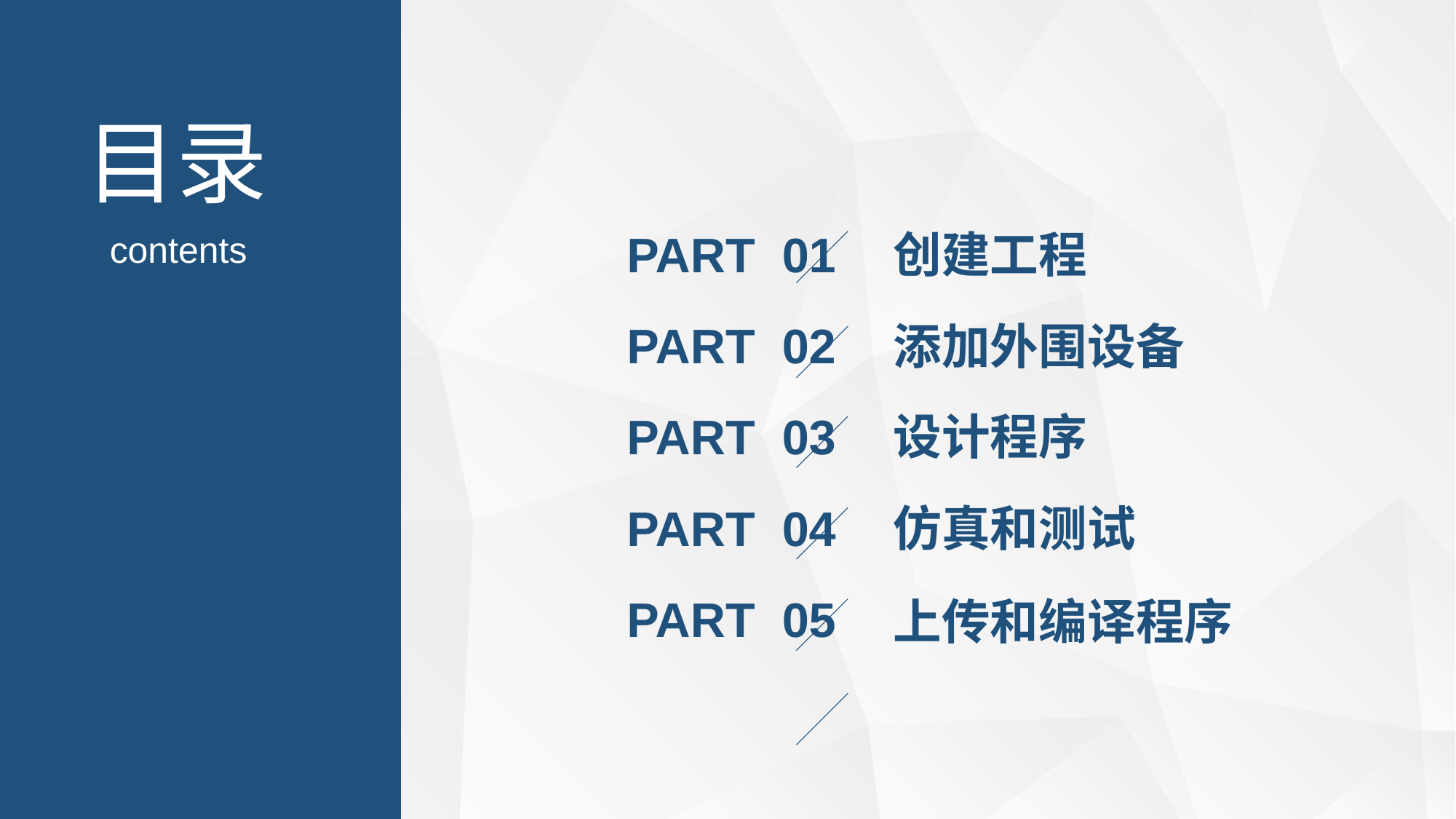

PART  01
创建工程
PART  02
添加外围设备
设计程序
PART  03

PART  04

仿真和测试
PART  05

上传和编译程序